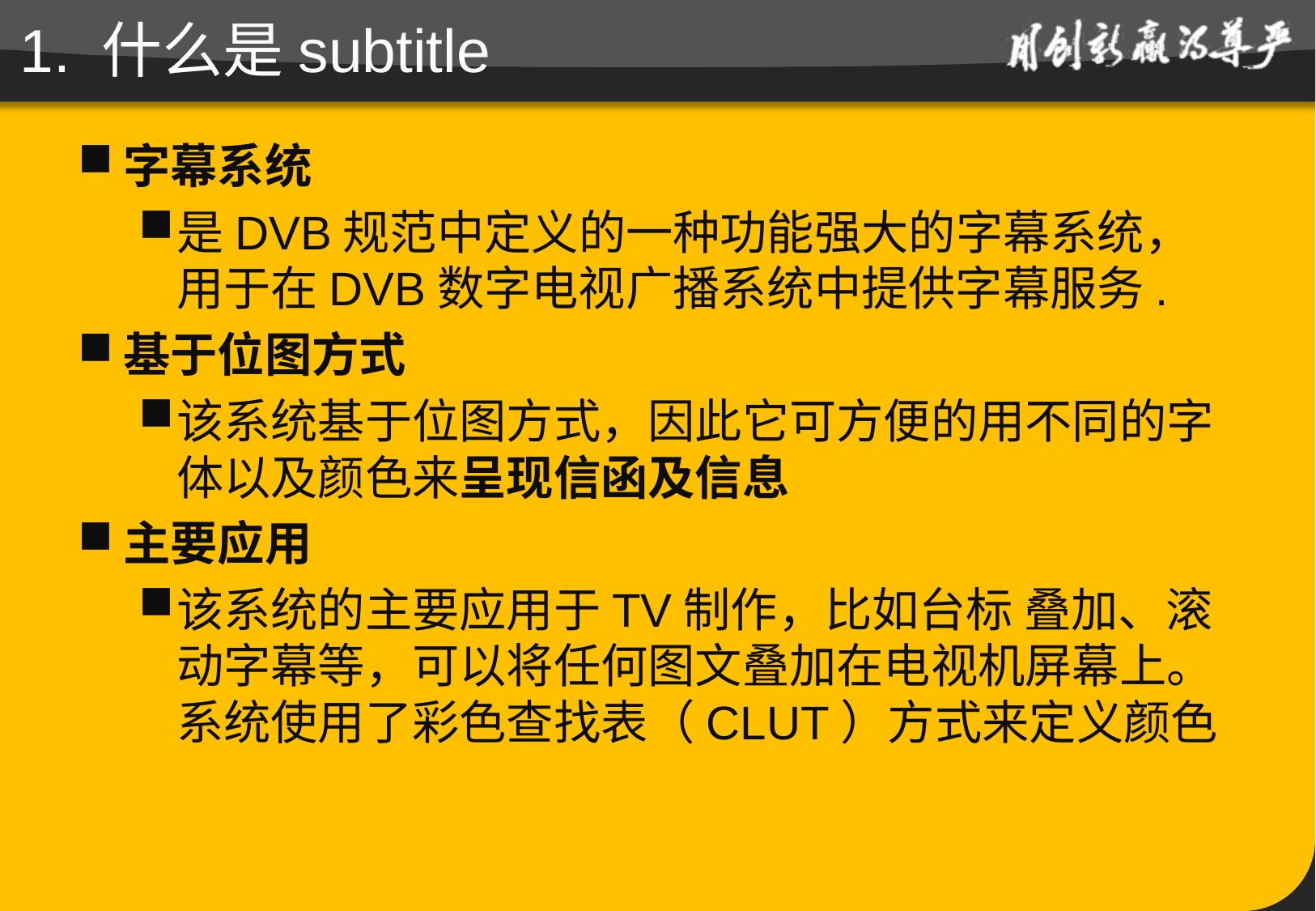

# 1. 什么是subtitle
字幕系统
是DVB规范中定义的一种功能强大的字幕系统，用于在DVB数字电视广播系统中提供字幕服务.
基于位图方式
该系统基于位图方式，因此它可方便的用不同的字体以及颜色来呈现信函及信息
主要应用
该系统的主要应用于TV制作，比如台标 叠加、滚动字幕等，可以将任何图文叠加在电视机屏幕上。系统使用了彩色查找表（CLUT）方式来定义颜色